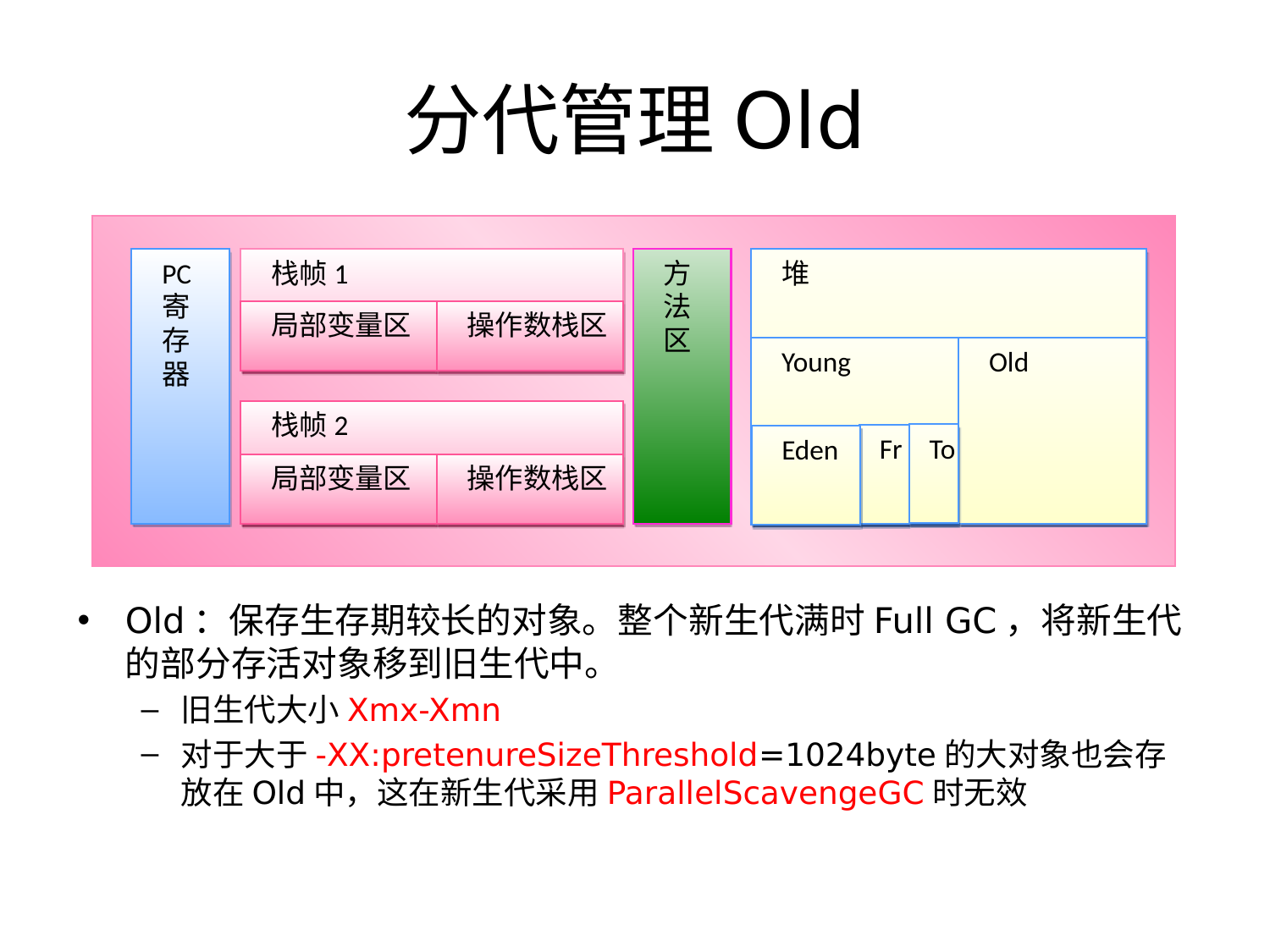

# 分代管理Old

PC
寄
存
器
栈帧1
方
法
区
堆
局部变量区
操作数栈区
Young
Old
栈帧2
To
Fr
Eden
局部变量区
操作数栈区
Old：保存生存期较长的对象。整个新生代满时Full GC，将新生代的部分存活对象移到旧生代中。
旧生代大小Xmx-Xmn
对于大于-XX:pretenureSizeThreshold=1024byte的大对象也会存放在Old中，这在新生代采用ParallelScavengeGC时无效